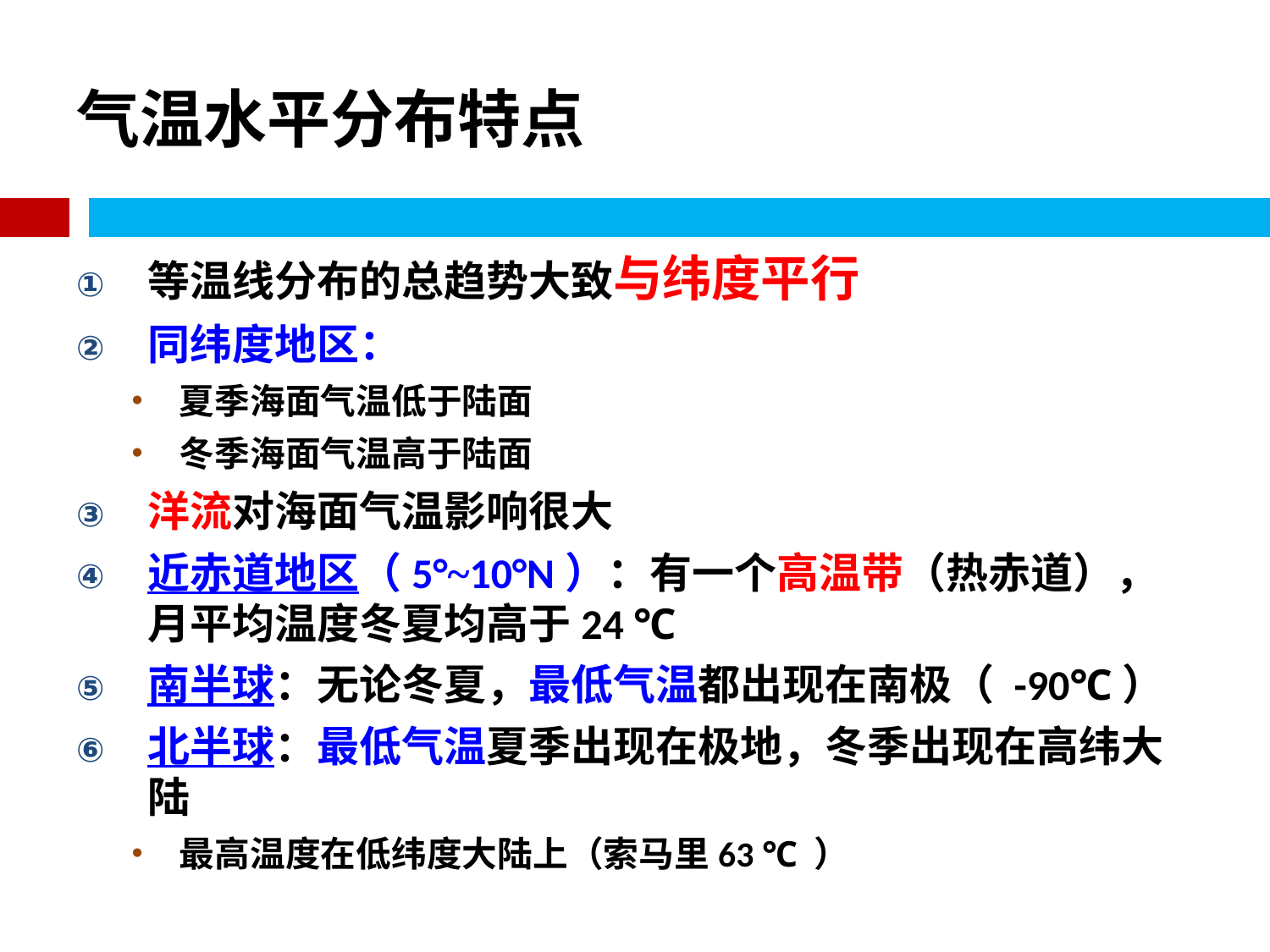

# 气温水平分布特点
等温线分布的总趋势大致与纬度平行
同纬度地区：
夏季海面气温低于陆面
冬季海面气温高于陆面
洋流对海面气温影响很大
近赤道地区（5°~10°N）：有一个高温带（热赤道），月平均温度冬夏均高于24 ℃
南半球：无论冬夏，最低气温都出现在南极（ -90℃）
北半球：最低气温夏季出现在极地，冬季出现在高纬大陆
最高温度在低纬度大陆上（索马里63 ℃ ）